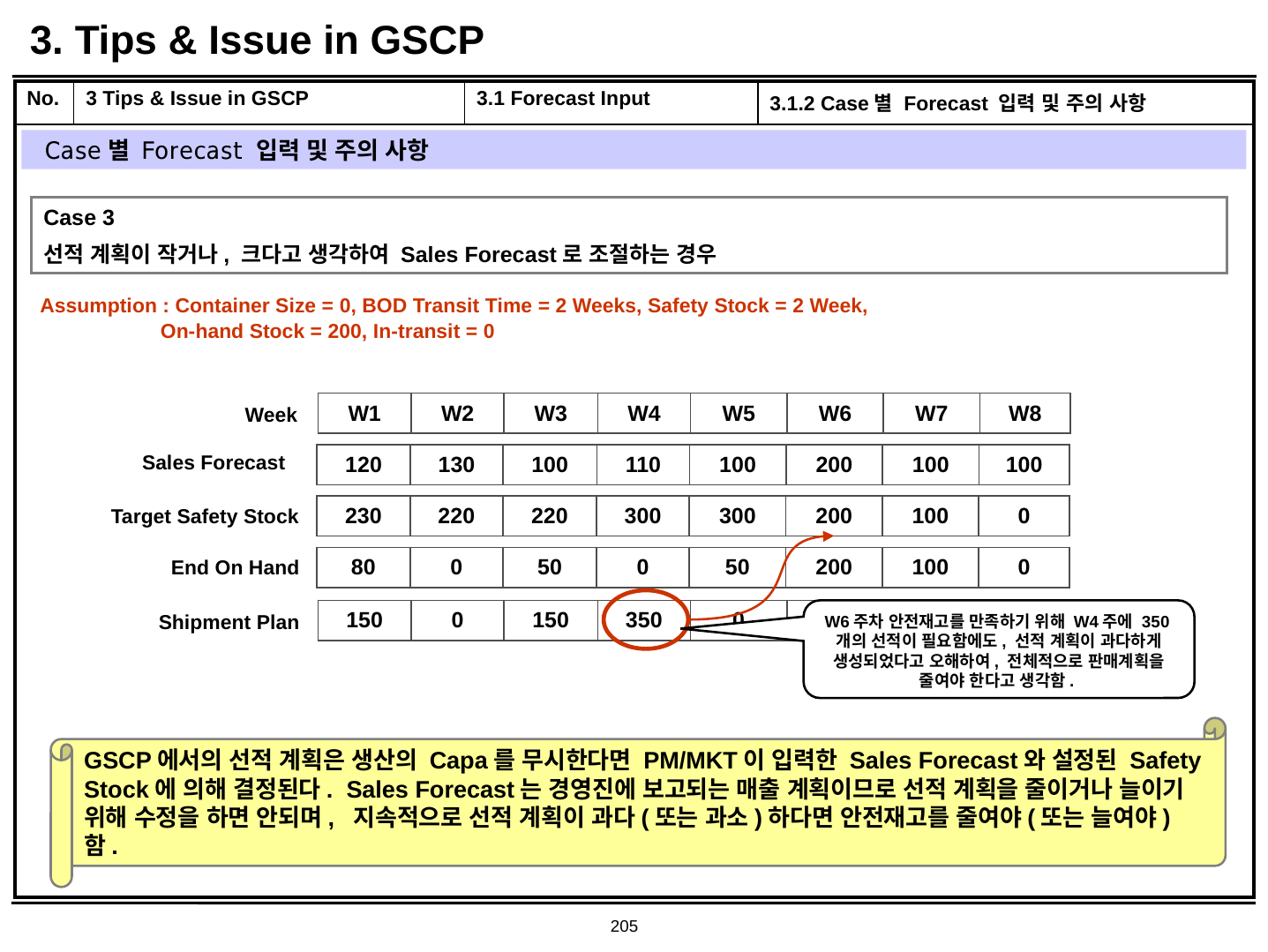

# 3. Tips & Issue in GSCP
| No. | 3 Tips & Issue in GSCP | 3.1 Forecast Input | 3.1.2 Case별 Forecast 입력 및 주의 사항 |
| --- | --- | --- | --- |
|  |  |  |  |
Case별 Forecast 입력 및 주의 사항
Case 3
선적 계획이 작거나, 크다고 생각하여 Sales Forecast로 조절하는 경우
Assumption : Container Size = 0, BOD Transit Time = 2 Weeks, Safety Stock = 2 Week,
                     On-hand Stock = 200, In-transit = 0
| W1 | W2 | W3 | W4 | W5 | W6 | W7 | W8 |
| --- | --- | --- | --- | --- | --- | --- | --- |
Week
Sales Forecast
| 120 | 130 | 100 | 110 | 100 | 200 | 100 | 100 |
| --- | --- | --- | --- | --- | --- | --- | --- |
| 230 | 220 | 220 | 300 | 300 | 200 | 100 | 0 |
| --- | --- | --- | --- | --- | --- | --- | --- |
Target Safety Stock
| 80 | 0 | 50 | 0 | 50 | 200 | 100 | 0 |
| --- | --- | --- | --- | --- | --- | --- | --- |
End On Hand

| 150 | 0 | 150 | 350 | 0 |  |  |  |
| --- | --- | --- | --- | --- | --- | --- | --- |
W6주차 안전재고를 만족하기 위해 W4주에 350개의 선적이 필요함에도, 선적 계획이 과다하게 생성되었다고 오해하여, 전체적으로 판매계획을 줄여야 한다고 생각함.
Shipment Plan
GSCP에서의 선적 계획은 생산의 Capa를 무시한다면 PM/MKT이 입력한 Sales Forecast와 설정된 Safety Stock에 의해 결정된다.  Sales Forecast는 경영진에 보고되는 매출 계획이므로 선적 계획을 줄이거나 늘이기 위해 수정을 하면 안되며,  지속적으로 선적 계획이 과다(또는 과소)하다면 안전재고를 줄여야(또는 늘여야) 함.
205